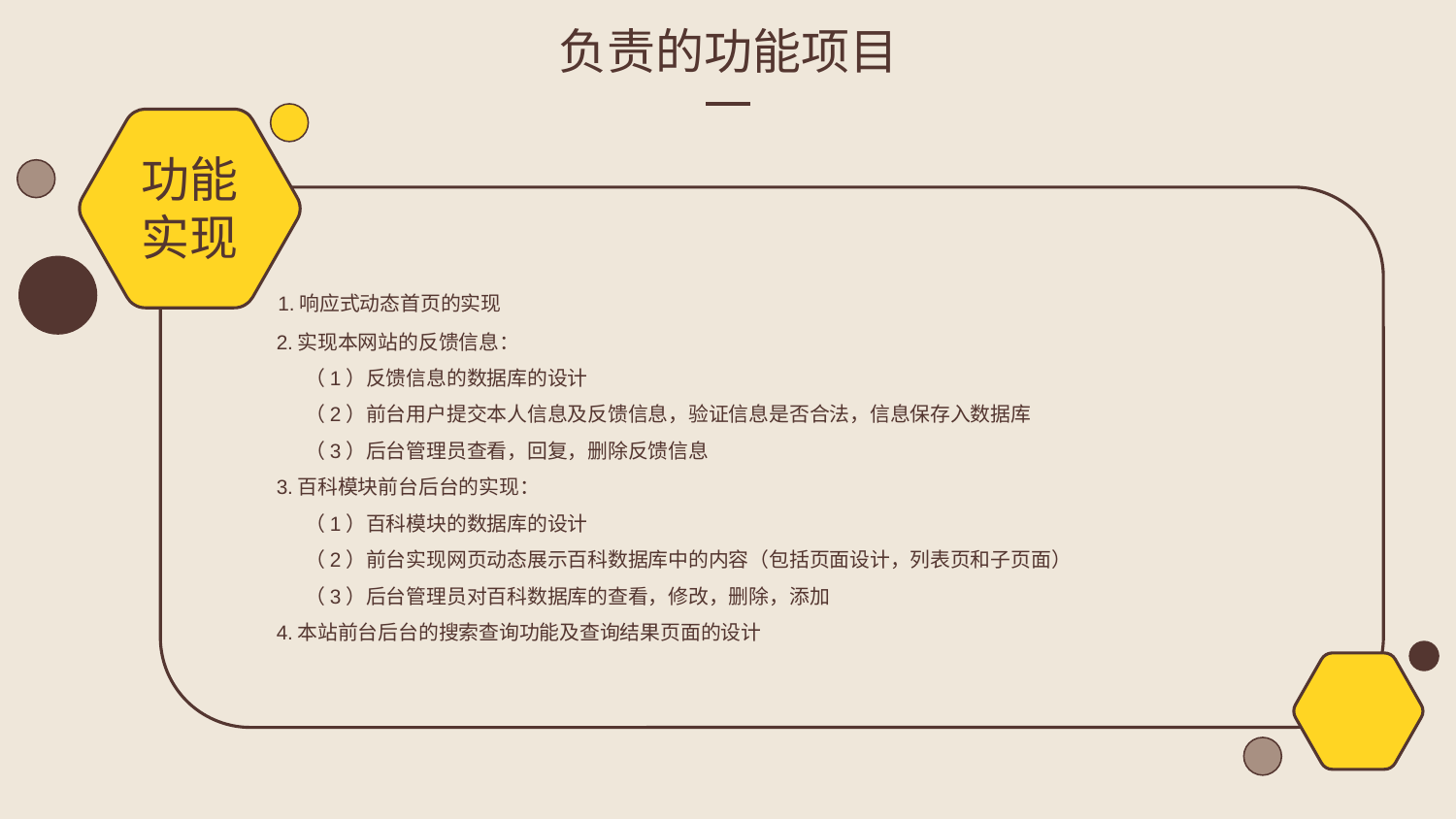

负责的功能项目

功能实现

   1.响应式动态首页的实现
    2.实现本网站的反馈信息：
          （1）反馈信息的数据库的设计
          （2）前台用户提交本人信息及反馈信息，验证信息是否合法，信息保存入数据库
          （3）后台管理员查看，回复，删除反馈信息
    3.百科模块前台后台的实现：
          （1）百科模块的数据库的设计
          （2）前台实现网页动态展示百科数据库中的内容（包括页面设计，列表页和子页面）
          （3）后台管理员对百科数据库的查看，修改，删除，添加
    4.本站前台后台的搜索查询功能及查询结果页面的设计